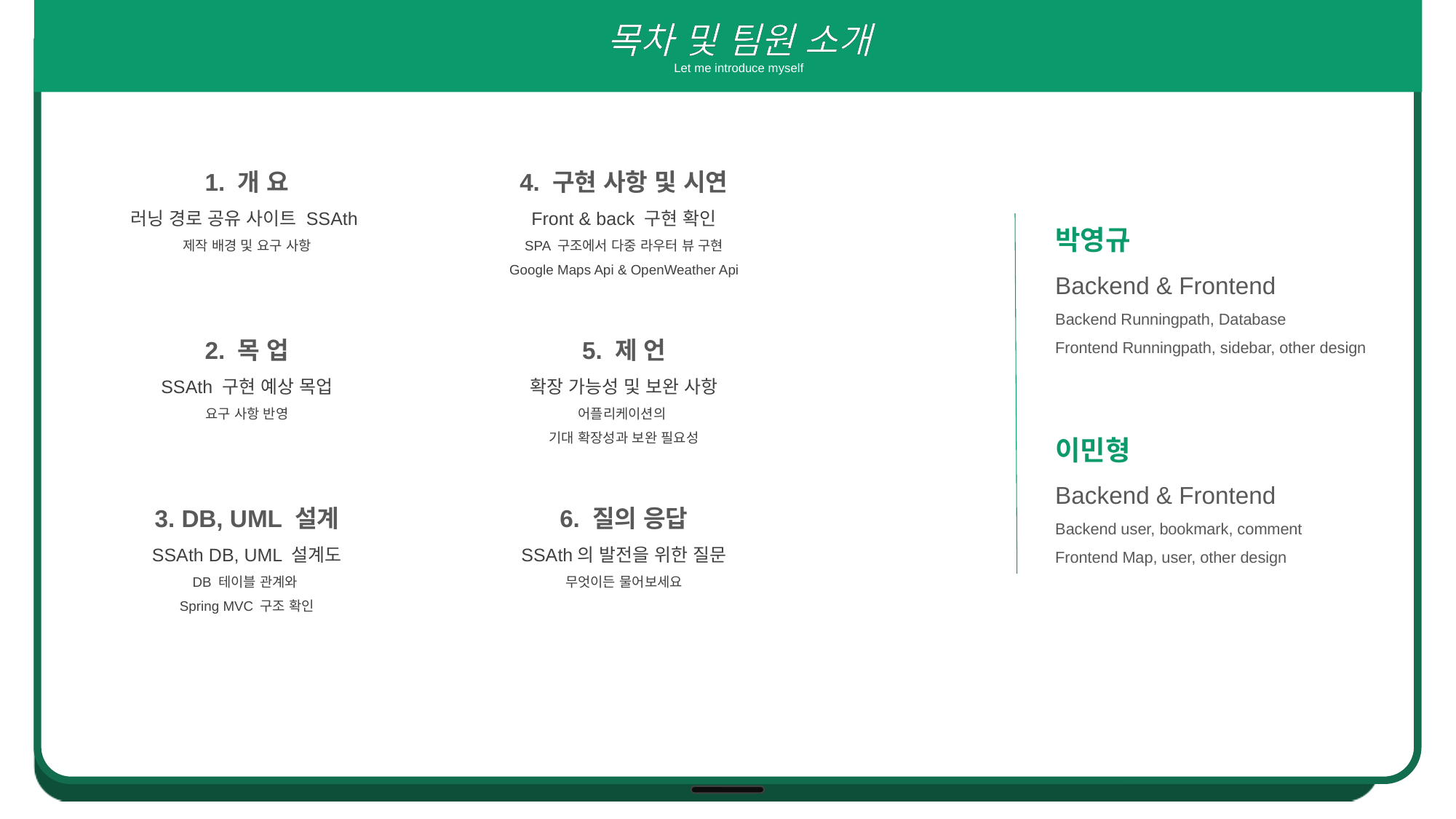

목차 및 팀원 소개
Let me introduce myself

1. 개 요
러닝 경로 공유 사이트 SSAth
제작 배경 및 요구 사항
4. 구현 사항 및 시연
Front & back 구현 확인
SPA 구조에서 다중 라우터 뷰 구현
Google Maps Api & OpenWeather Api
박영규
Backend & Frontend
Backend Runningpath, Database
Frontend Runningpath, sidebar, other design
2. 목 업
SSAth 구현 예상 목업
요구 사항 반영
5. 제 언
확장 가능성 및 보완 사항
어플리케이션의
기대 확장성과 보완 필요성
이민형
Backend & Frontend
Backend user, bookmark, comment
Frontend Map, user, other design
3. DB, UML 설계
SSAth DB, UML 설계도
DB 테이블 관계와
Spring MVC 구조 확인
6. 질의 응답
SSAth의 발전을 위한 질문
무엇이든 물어보세요